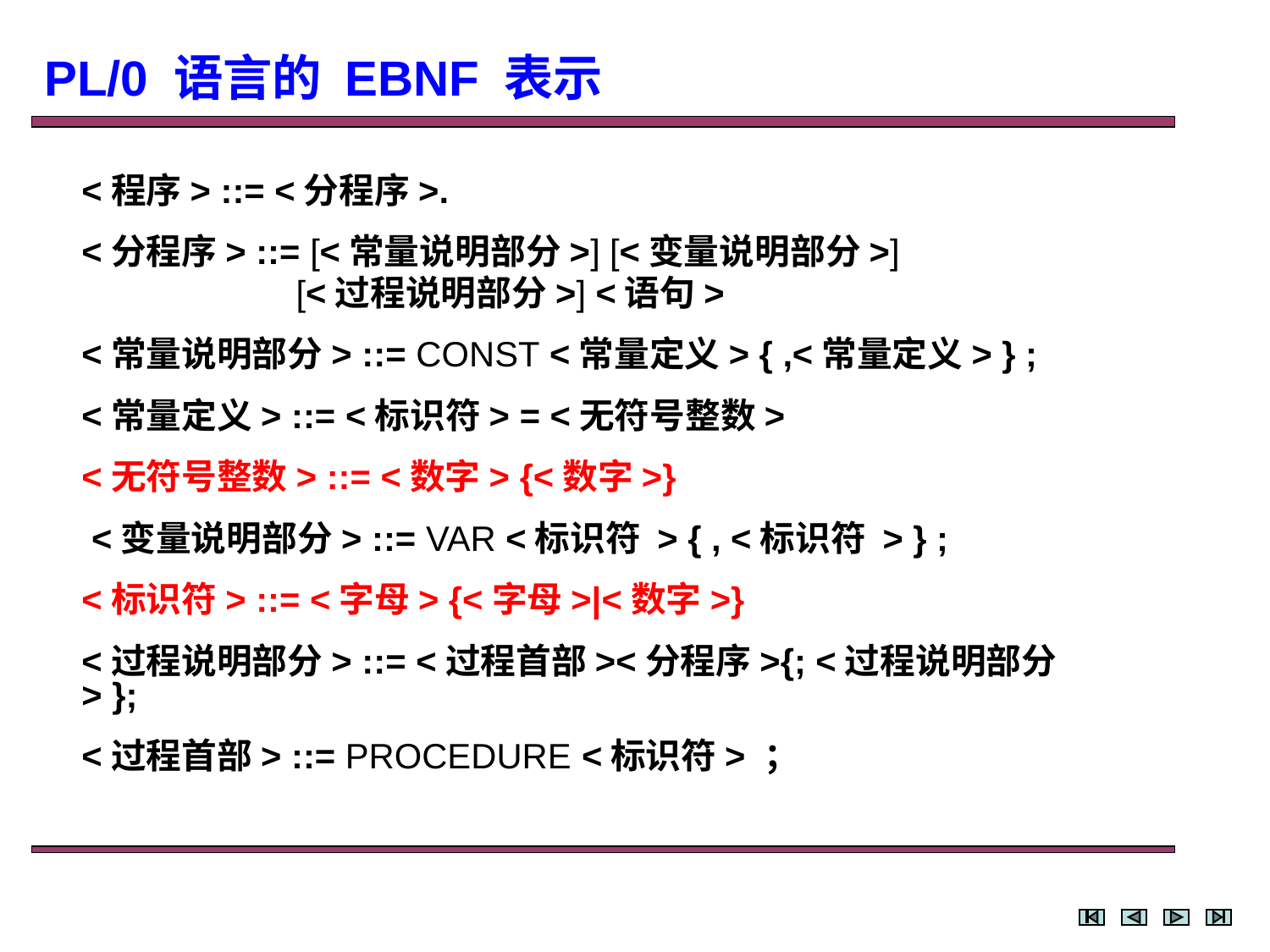

PL/0 语言的 EBNF 表示
<程序> ::= <分程序>.

<分程序> ::= [<常量说明部分>] [<变量说明部分>]
                      [<过程说明部分>] <语句>

<常量说明部分> ::= CONST <常量定义> { ,<常量定义> } ;

<常量定义> ::= <标识符> = <无符号整数>

<无符号整数> ::= <数字> {<数字>}

 <变量说明部分> ::= VAR <标识符 > { , <标识符 > } ;

<标识符> ::= <字母> {<字母>|<数字>}

<过程说明部分> ::= <过程首部><分程序>{; <过程说明部分> };

<过程首部> ::= PROCEDURE <标识符> ；